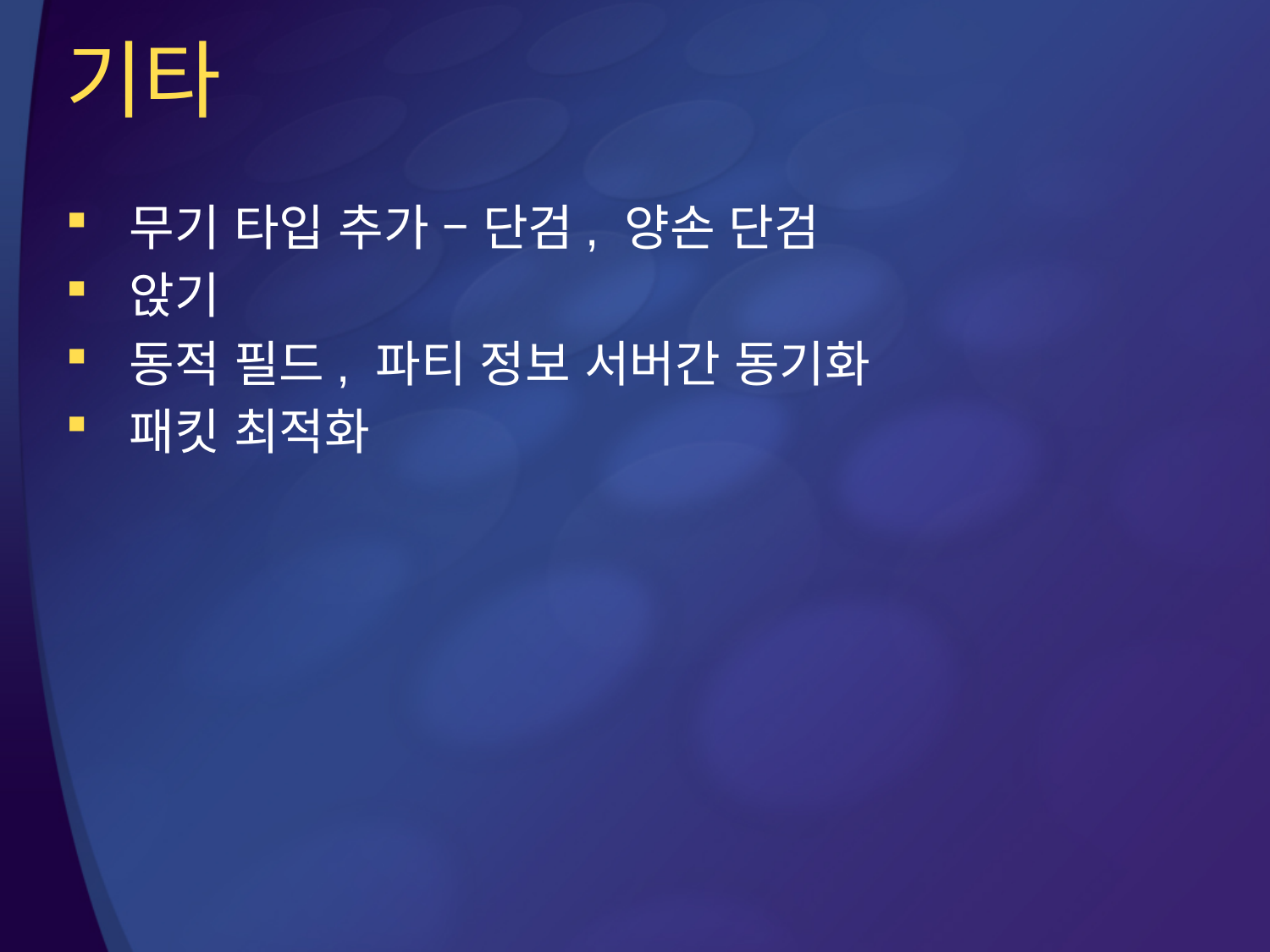

# 기타
무기 타입 추가 – 단검, 양손 단검
앉기
동적 필드, 파티 정보 서버간 동기화
패킷 최적화